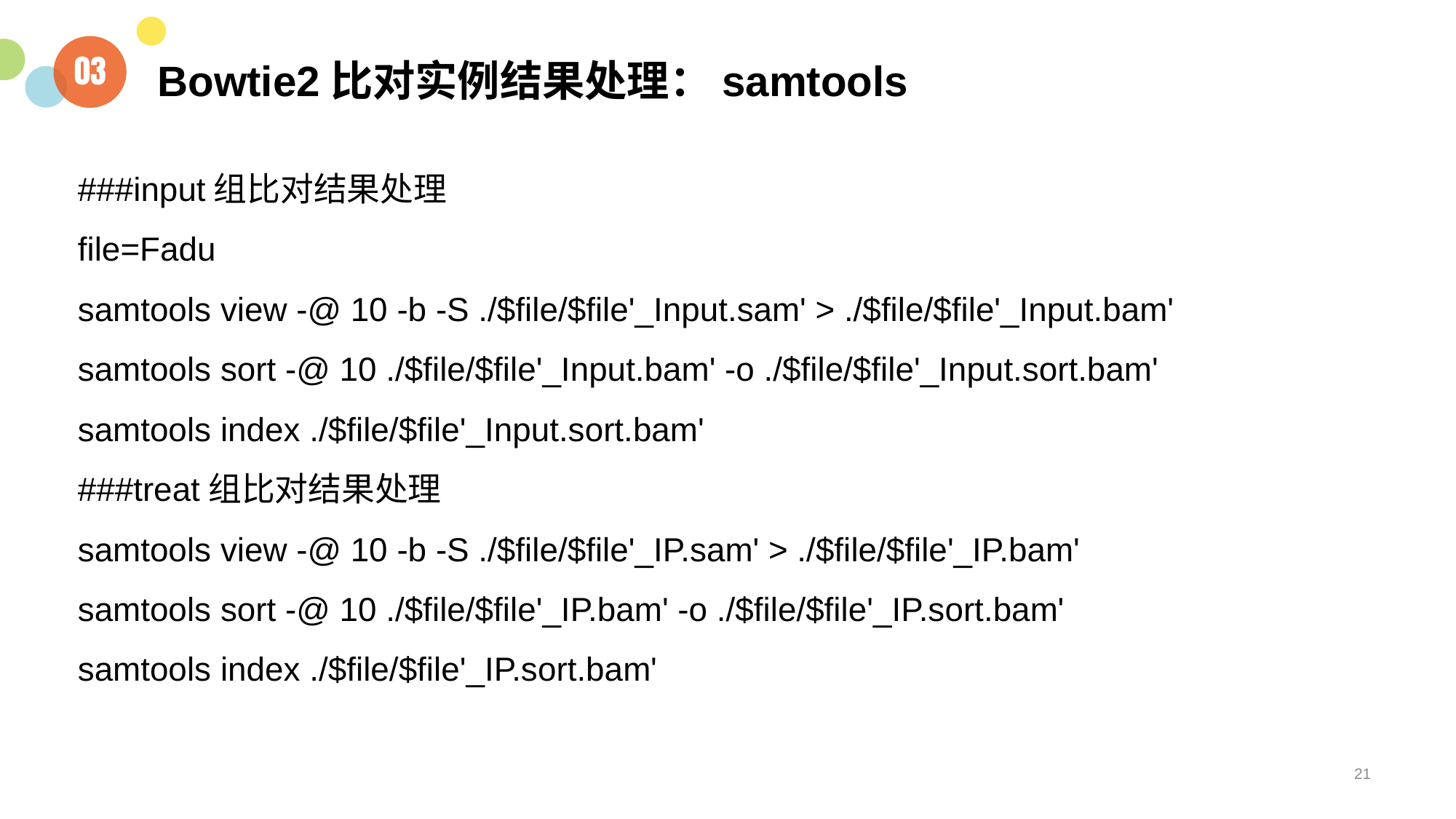

Bowtie2比对实例结果处理：samtools
03

###input组比对结果处理
file=Fadu
samtools view -@ 10 -b -S ./$file/$file'_Input.sam' > ./$file/$file'_Input.bam'
samtools sort -@ 10 ./$file/$file'_Input.bam' -o ./$file/$file'_Input.sort.bam'
samtools index ./$file/$file'_Input.sort.bam'
###treat组比对结果处理
samtools view -@ 10 -b -S ./$file/$file'_IP.sam' > ./$file/$file'_IP.bam'
samtools sort -@ 10 ./$file/$file'_IP.bam' -o ./$file/$file'_IP.sort.bam'
samtools index ./$file/$file'_IP.sort.bam'
21